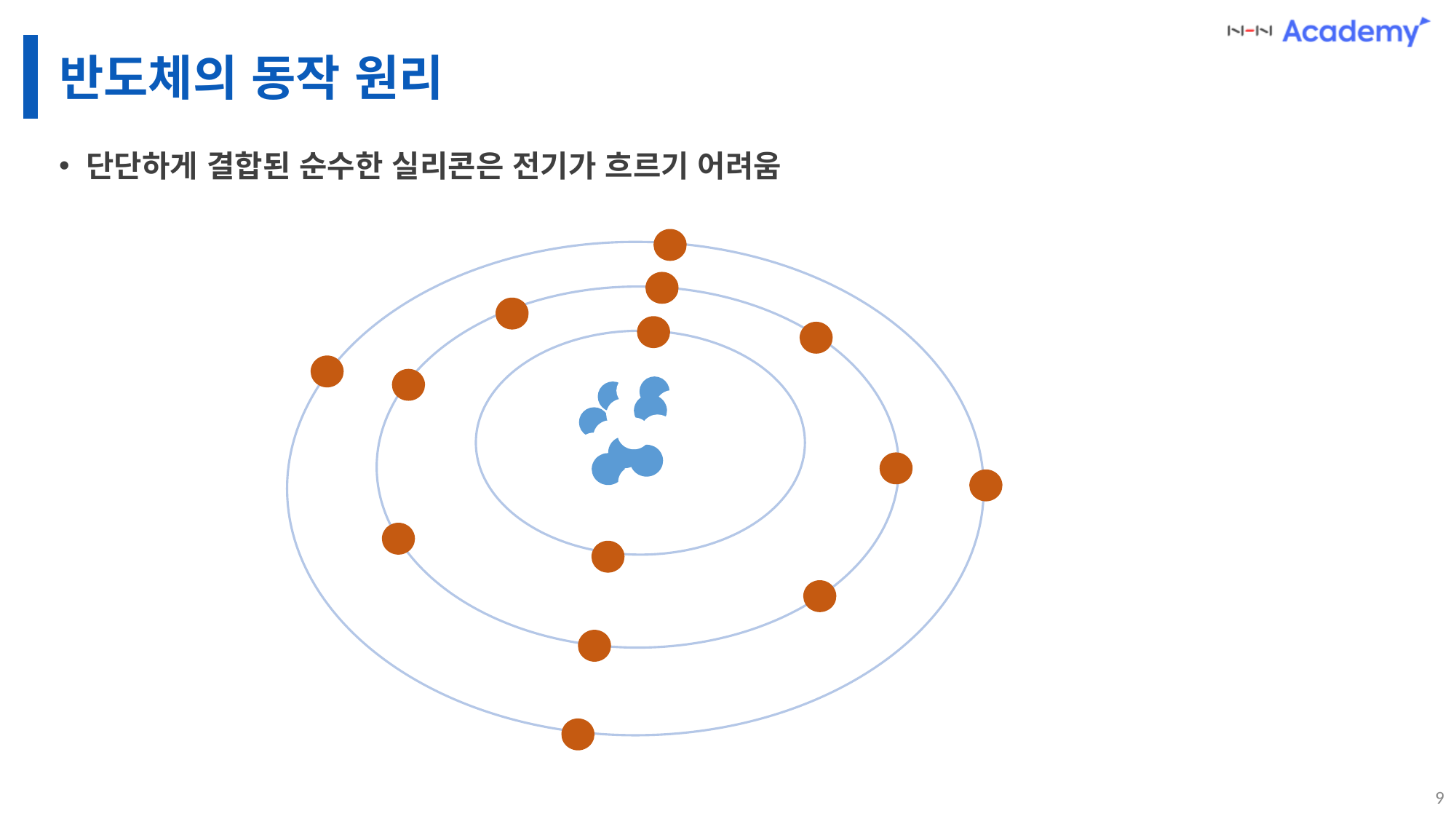

# 반도체의 동작 원리
단단하게 결합된 순수한 실리콘은 전기가 흐르기 어려움

9